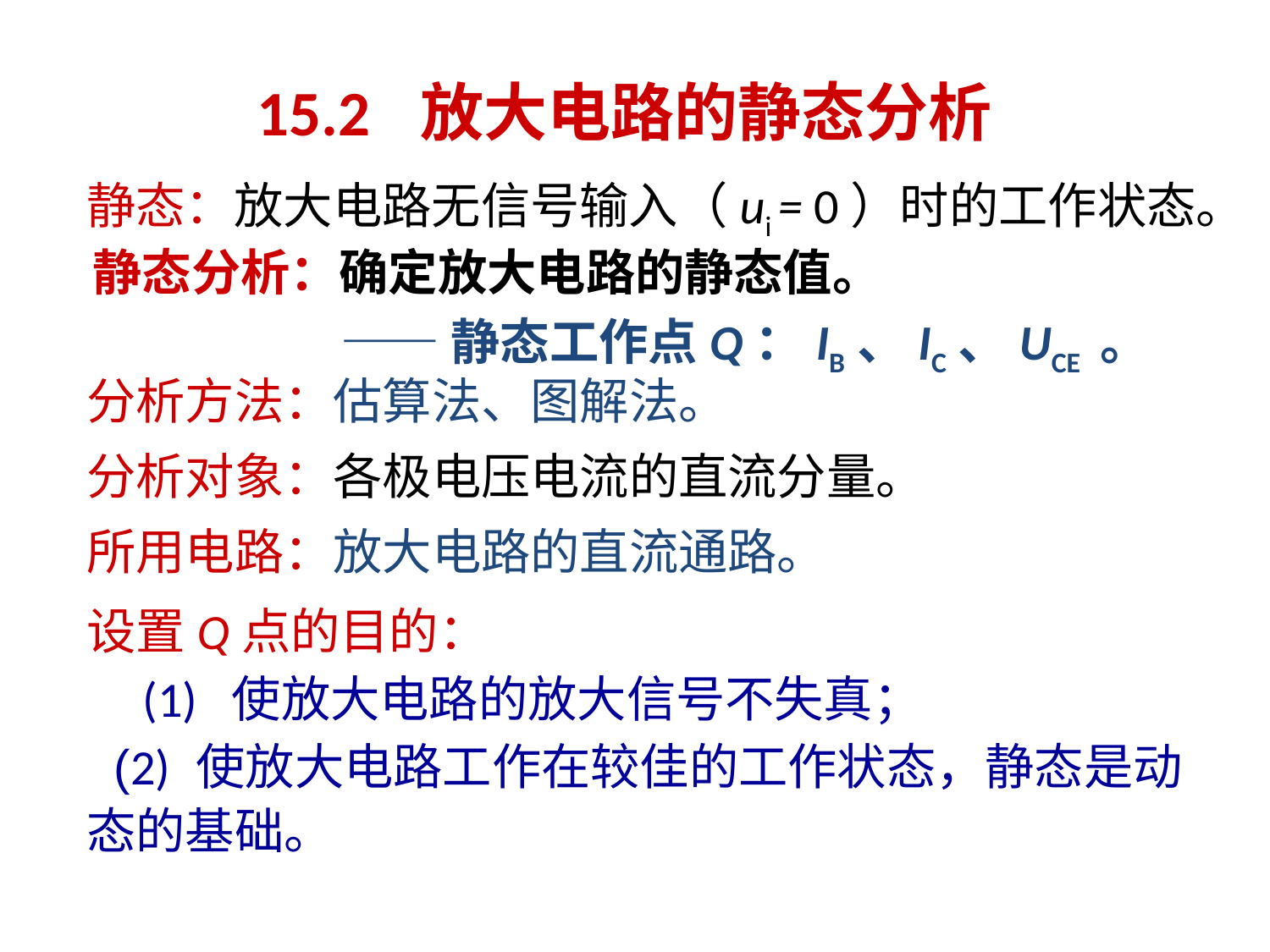

# 15.2  放大电路的静态分析
静态：放大电路无信号输入（ui = 0）时的工作状态。
静态分析：确定放大电路的静态值。
——静态工作点Q：IB、IC、UCE 。
分析方法：估算法、图解法。
分析对象：各极电压电流的直流分量。
所用电路：放大电路的直流通路。
设置Q点的目的：
     (1)  使放大电路的放大信号不失真；
  (2) 使放大电路工作在较佳的工作状态，静态是动态的基础。